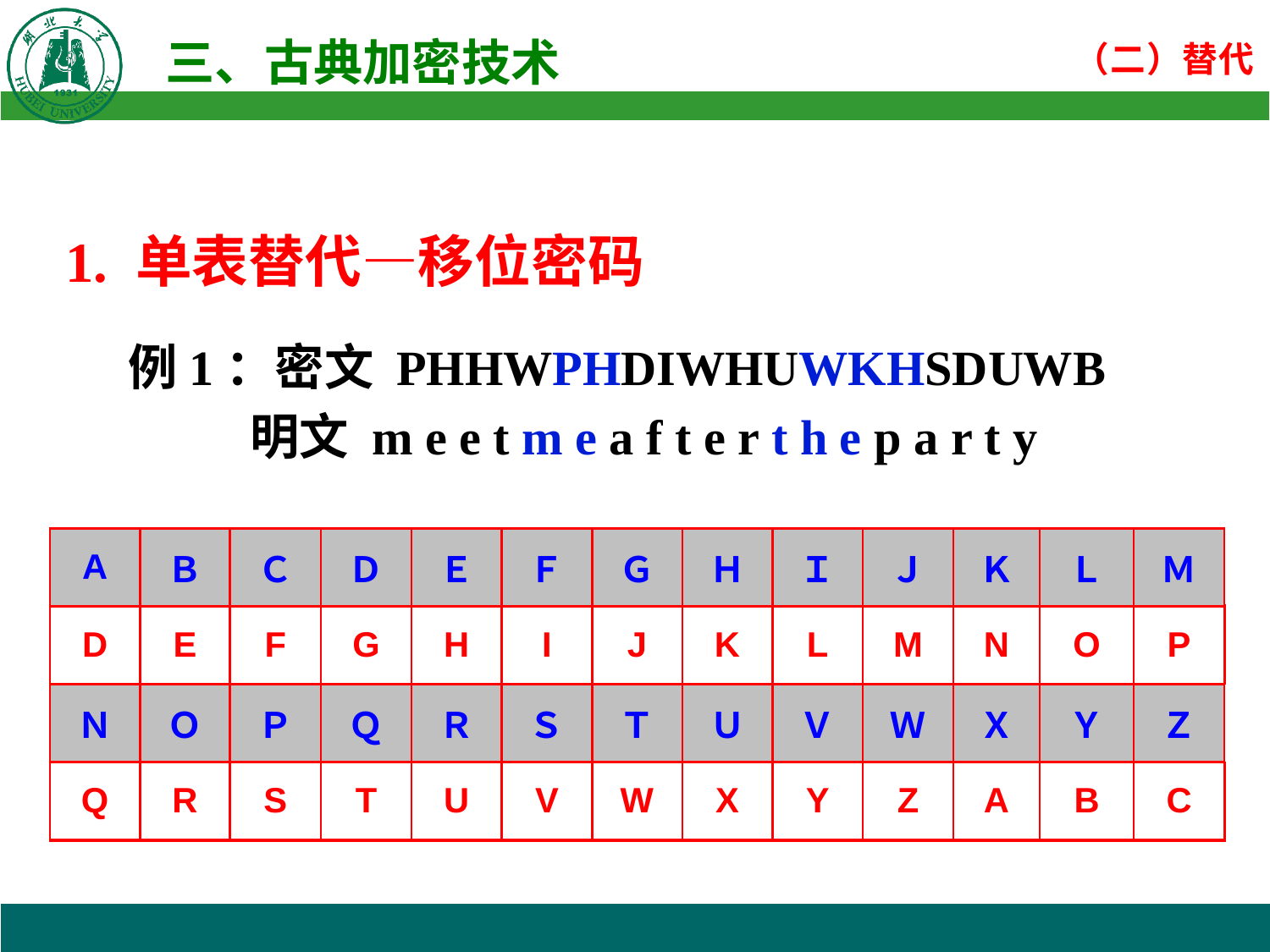

1. 单表替代—移位密码
例1：密文 PHHWPHDIWHUWKHSDUWB
            明文 m e e t m e a f t e r t h e p a r t y

                           ?
| A | Ｂ | Ｃ | Ｄ | Ｅ | Ｆ | Ｇ | Ｈ | Ｉ | Ｊ | Ｋ | Ｌ | Ｍ |
| --- | --- | --- | --- | --- | --- | --- | --- | --- | --- | --- | --- | --- |
| D | E | F | G | H | I | J | K | L | M | N | O | P |
| Ｎ | Ｏ | Ｐ | Ｑ | Ｒ | Ｓ | Ｔ | Ｕ | Ｖ | Ｗ | Ｘ | Ｙ | Ｚ |
| Q | R | S | T | U | V | W | X | Y | Z | A | B | C |
| A | Ｂ | Ｃ | Ｄ | Ｅ | Ｆ | Ｇ | Ｈ | Ｉ | Ｊ | Ｋ | Ｌ | Ｍ |
| --- | --- | --- | --- | --- | --- | --- | --- | --- | --- | --- | --- | --- |
| D | E | F | G | H | I | J | K | L | M | N | O | P |
| Ｎ | Ｏ | Ｐ | Ｑ | Ｒ | Ｓ | Ｔ | Ｕ | Ｖ | Ｗ | Ｘ | Ｙ | Ｚ |
| Q | R | S | T | U | V | W | X | Y | Z | A | B | C |
| A | B | C | D | E | F | G | H | I | J | K | L | M |
| --- | --- | --- | --- | --- | --- | --- | --- | --- | --- | --- | --- | --- |
| N | O | P | Q | R | S | T | U | V | W | X | Y | Z |
| --- | --- | --- | --- | --- | --- | --- | --- | --- | --- | --- | --- | --- |
| N | O | P |
| --- | --- | --- |
| A | B | C |
| --- | --- | --- |